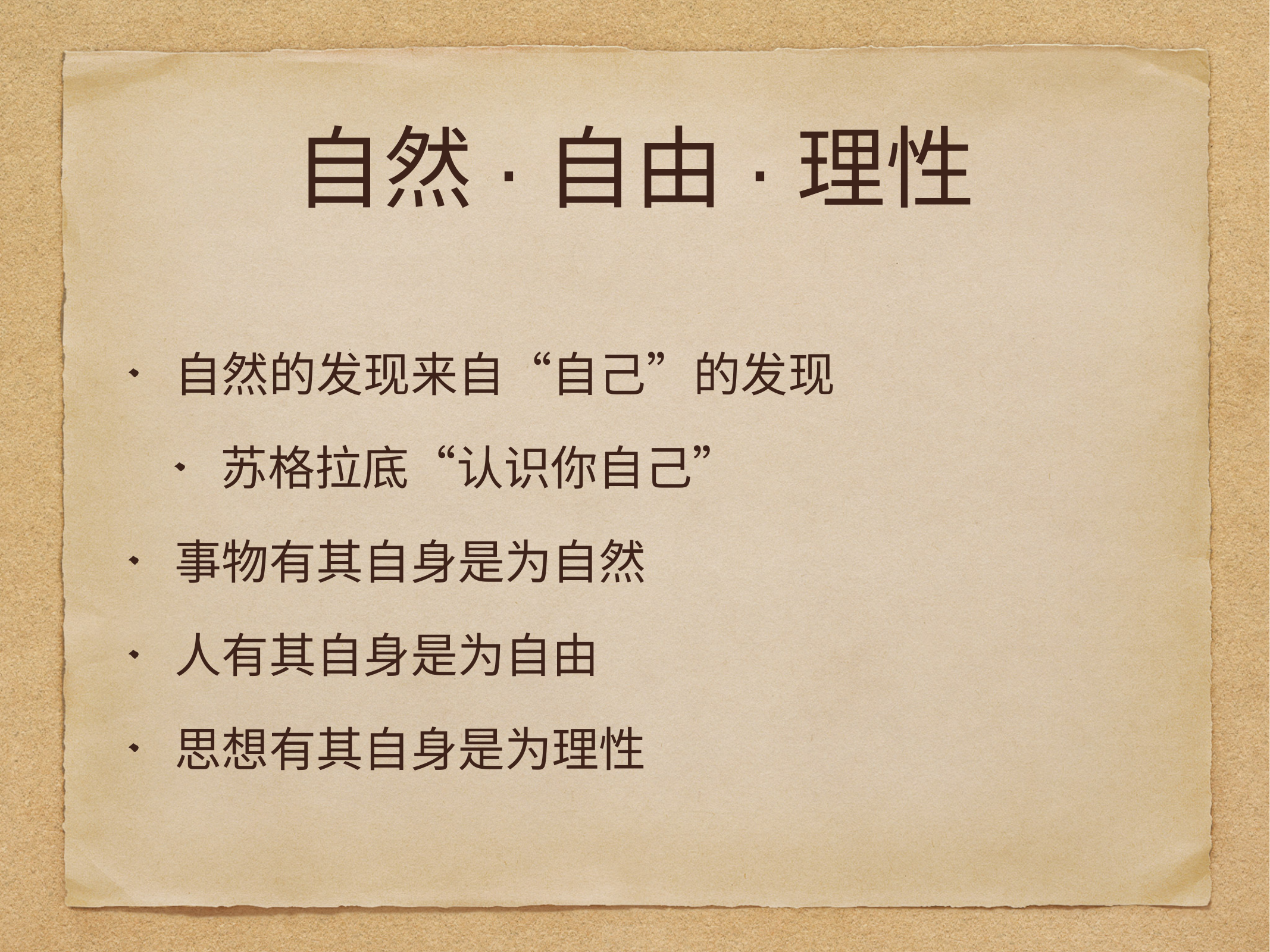

# 自然·自由·理性
自然的发现来自“自己”的发现
苏格拉底“认识你自己”
事物有其自身是为自然
人有其自身是为自由
思想有其自身是为理性